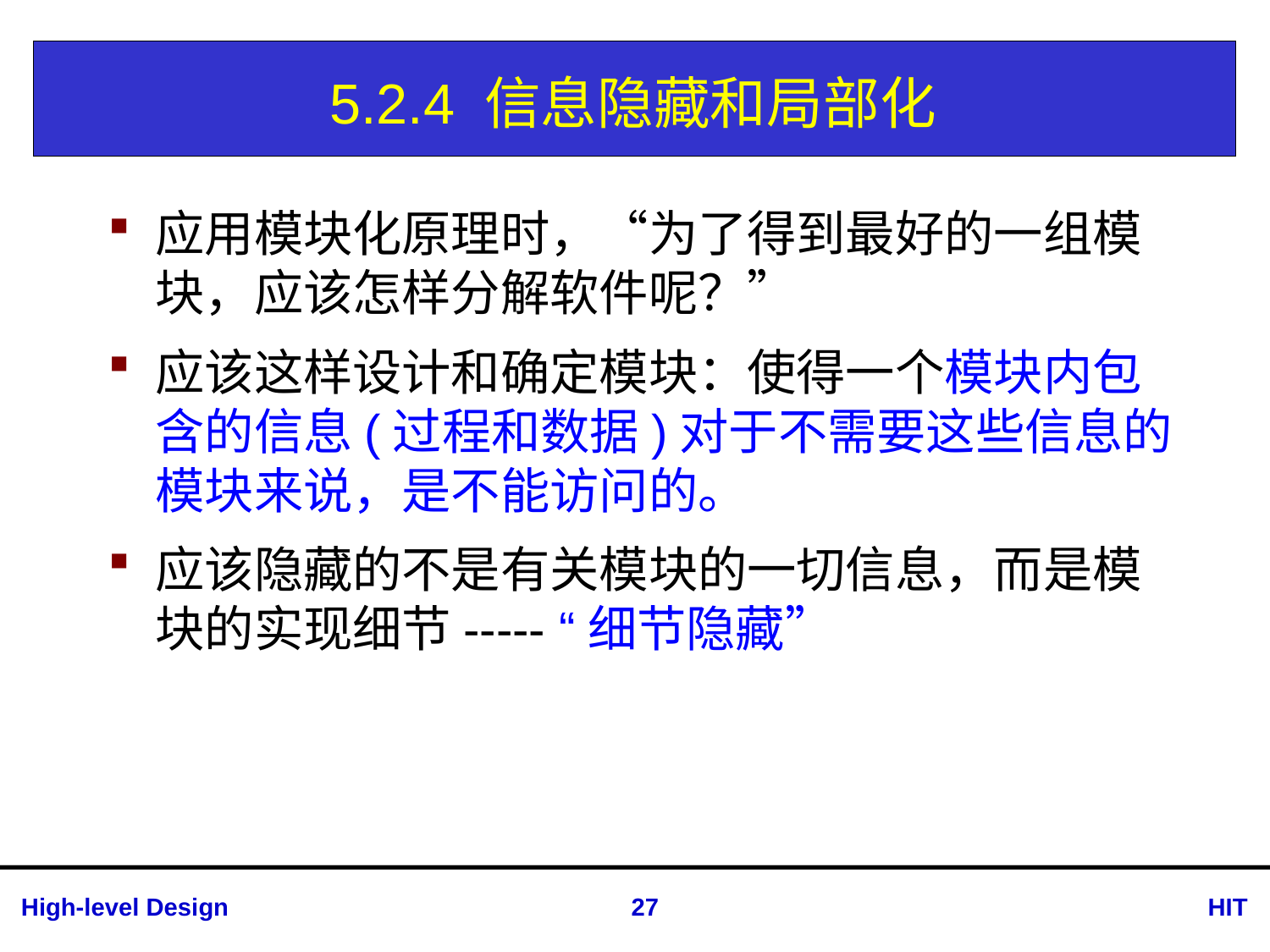

# 5.2.4 信息隐藏和局部化
应用模块化原理时，“为了得到最好的一组模块，应该怎样分解软件呢？”
应该这样设计和确定模块：使得一个模块内包含的信息(过程和数据)对于不需要这些信息的模块来说，是不能访问的。
应该隐藏的不是有关模块的一切信息，而是模块的实现细节----- “细节隐藏”